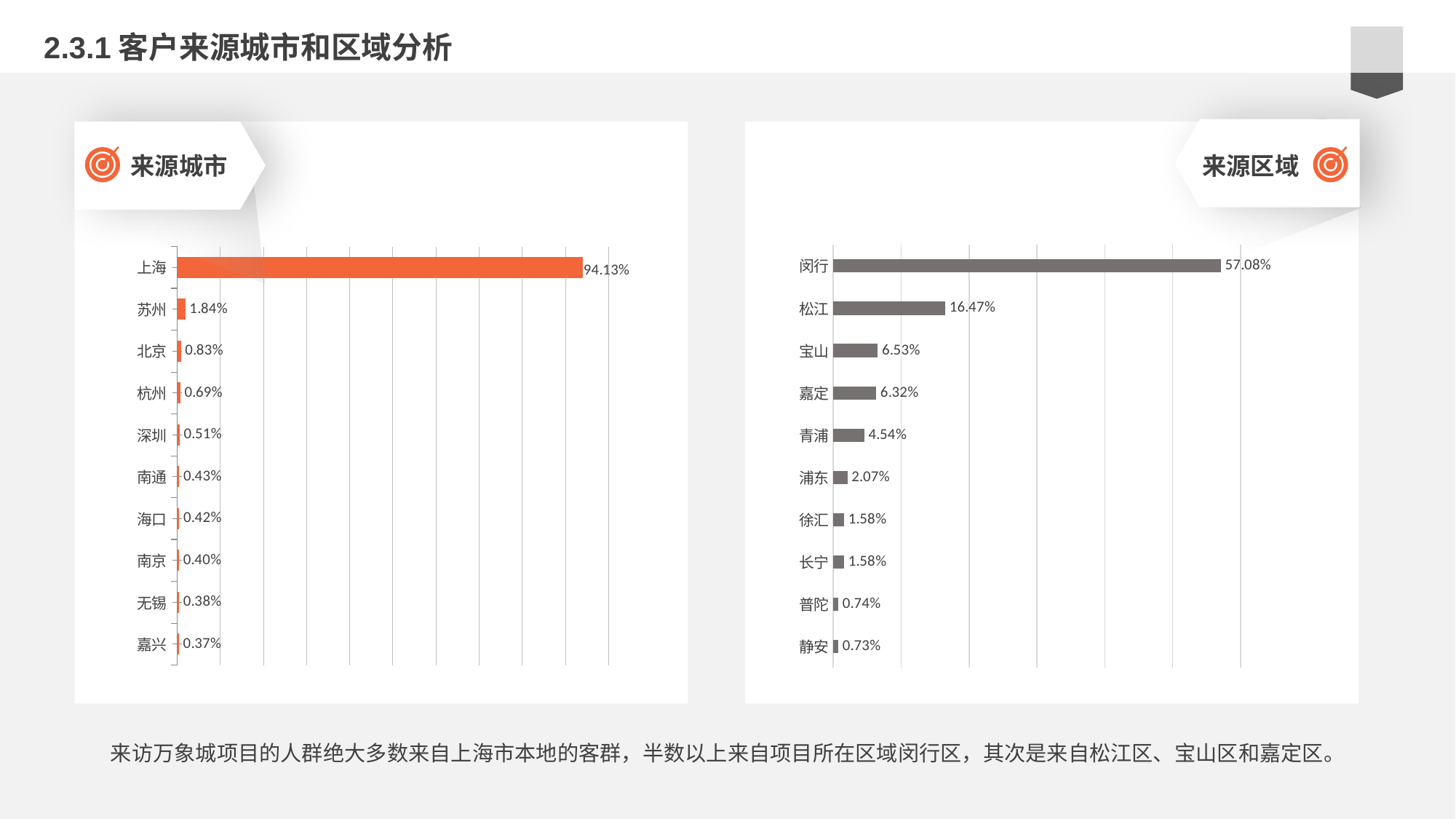

2.3.1客户来源城市和区域分析
27

来源城市
来源区域

### Chart

| Category | 列1 |
|---|---|
| 嘉兴 | 0.0037 |
| 无锡 | 0.0038 |
| 南京 | 0.004 |
| 海口 | 0.0042 |
| 南通 | 0.0043 |
| 深圳 | 0.0051 |
| 杭州 | 0.0069 |
| 北京 | 0.0083 |
| 苏州 | 0.0184 |
| 上海 | 0.9413 |

### Chart

| Category | 系列 1 |
|---|---|
| 静安 | 0.0073 |
| 普陀 | 0.0074 |
| 长宁 | 0.0158 |
| 徐汇 | 0.0158 |
| 浦东 | 0.0207 |
| 青浦 | 0.0454 |
| 嘉定 | 0.0632 |
| 宝山 | 0.0653 |
| 松江 | 0.1647 |
| 闵行 | 0.5708 |
来访万象城项目的人群绝大多数来自上海市本地的客群，半数以上来自项目所在区域闵行区，其次是来自松江区、宝山区和嘉定区。